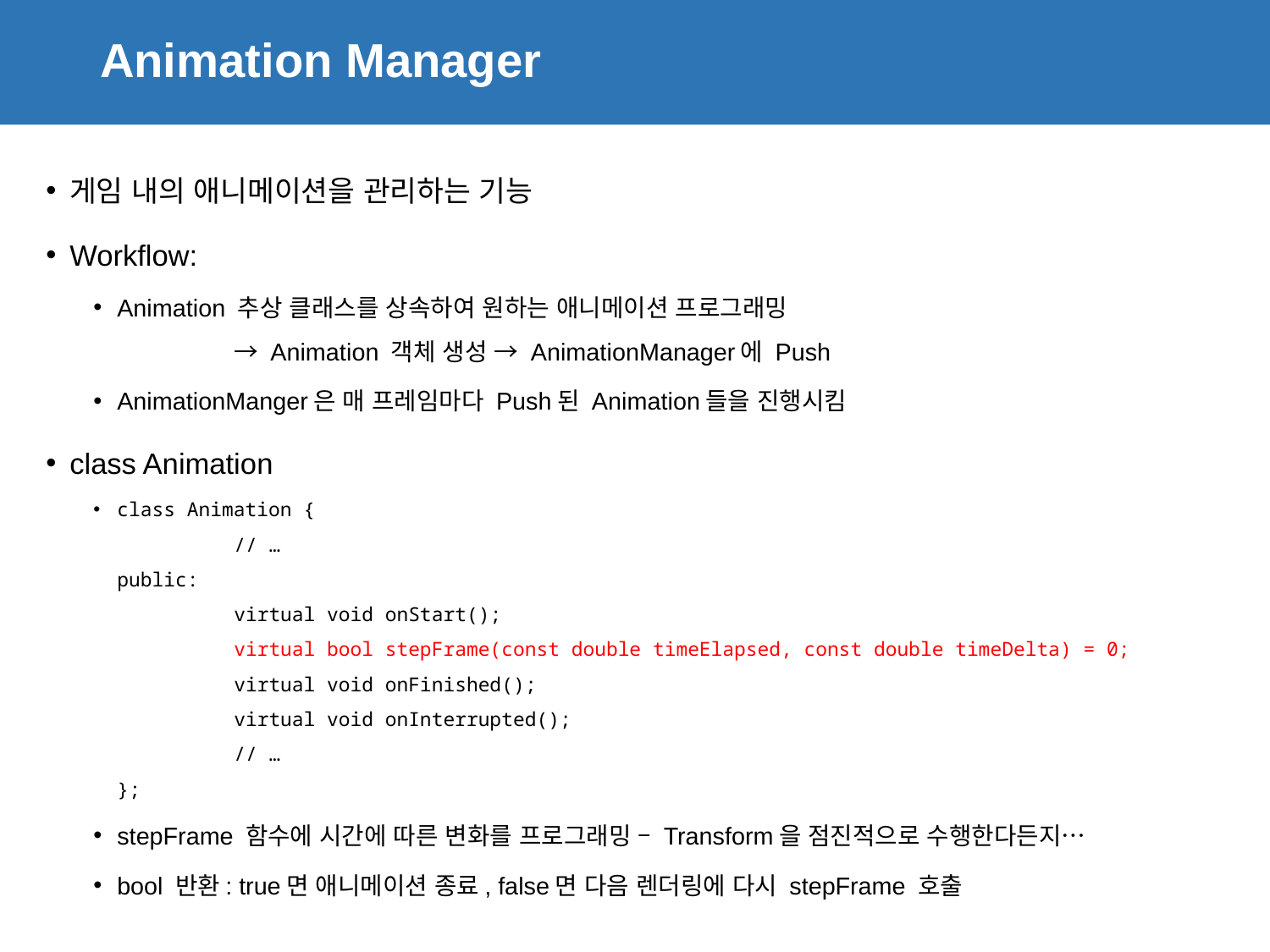

# Animation Manager
게임 내의 애니메이션을 관리하는 기능
Workflow:
Animation 추상 클래스를 상속하여 원하는 애니메이션 프로그래밍
	→ Animation 객체 생성 → AnimationManager에 Push
AnimationManger은 매 프레임마다 Push된 Animation들을 진행시킴
class Animation
class Animation {
	// …
public:
	virtual void onStart();
	virtual bool stepFrame(const double timeElapsed, const double timeDelta) = 0;
	virtual void onFinished();
	virtual void onInterrupted();
	// …
};
stepFrame 함수에 시간에 따른 변화를 프로그래밍 – Transform을 점진적으로 수행한다든지…
bool 반환: true면 애니메이션 종료, false면 다음 렌더링에 다시 stepFrame 호출